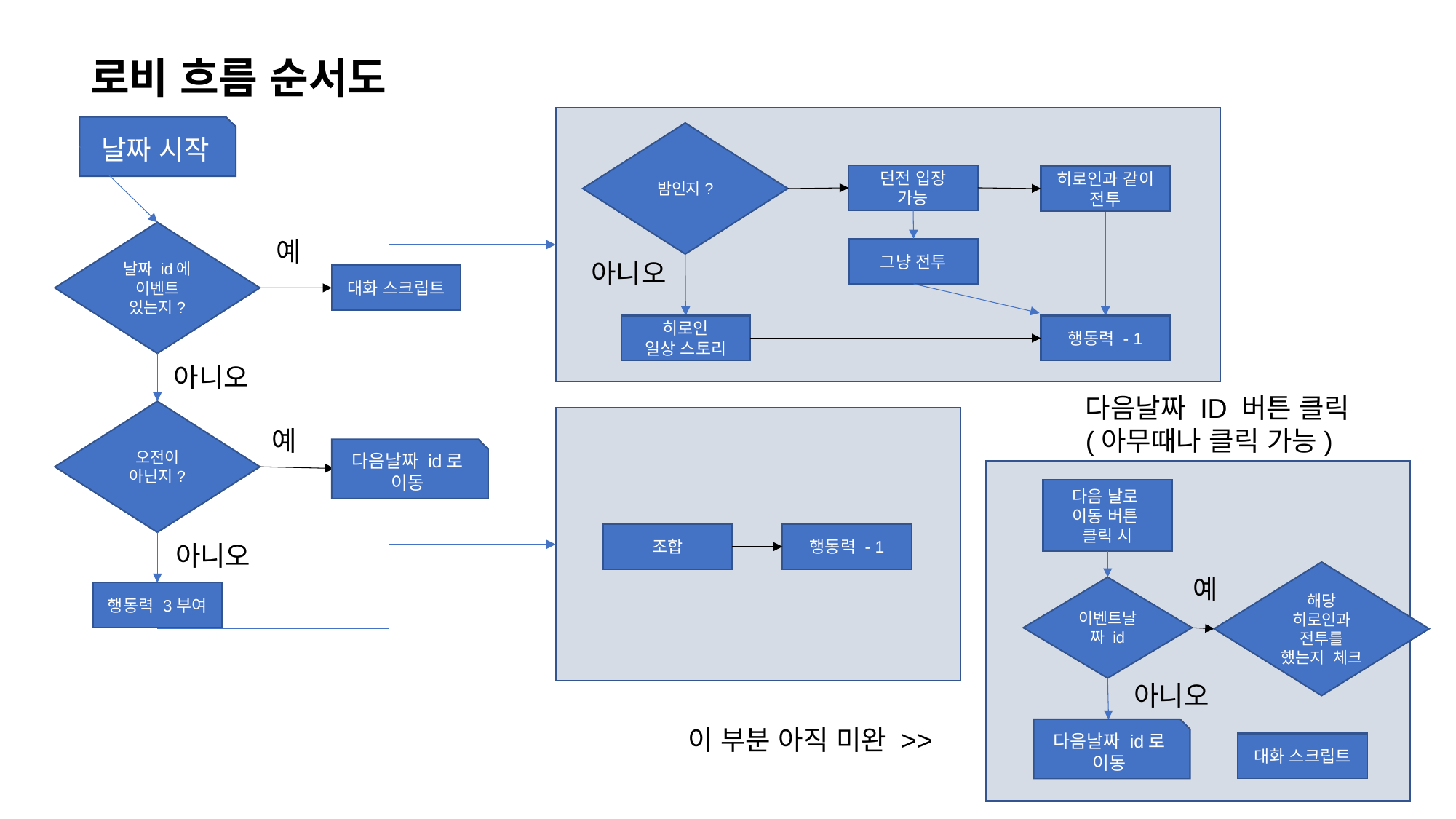

로비 흐름 순서도

날짜 시작
밤인지?
던전 입장
가능
히로인과 같이 전투
날짜 id에 이벤트 있는지?
예
그냥 전투
아니오
대화 스크립트
히로인
일상 스토리
행동력 - 1
아니오
다음날짜 ID 버튼 클릭
(아무때나 클릭 가능)
오전이 아닌지?

예
다음날짜 id로 이동

다음 날로
이동 버튼
클릭 시
조합
행동력 - 1
아니오
해당 히로인과 전투를 했는지  체크
예
이벤트날짜 id
행동력 3부여
아니오
이 부분 아직 미완 >>
다음날짜 id로 이동
대화 스크립트